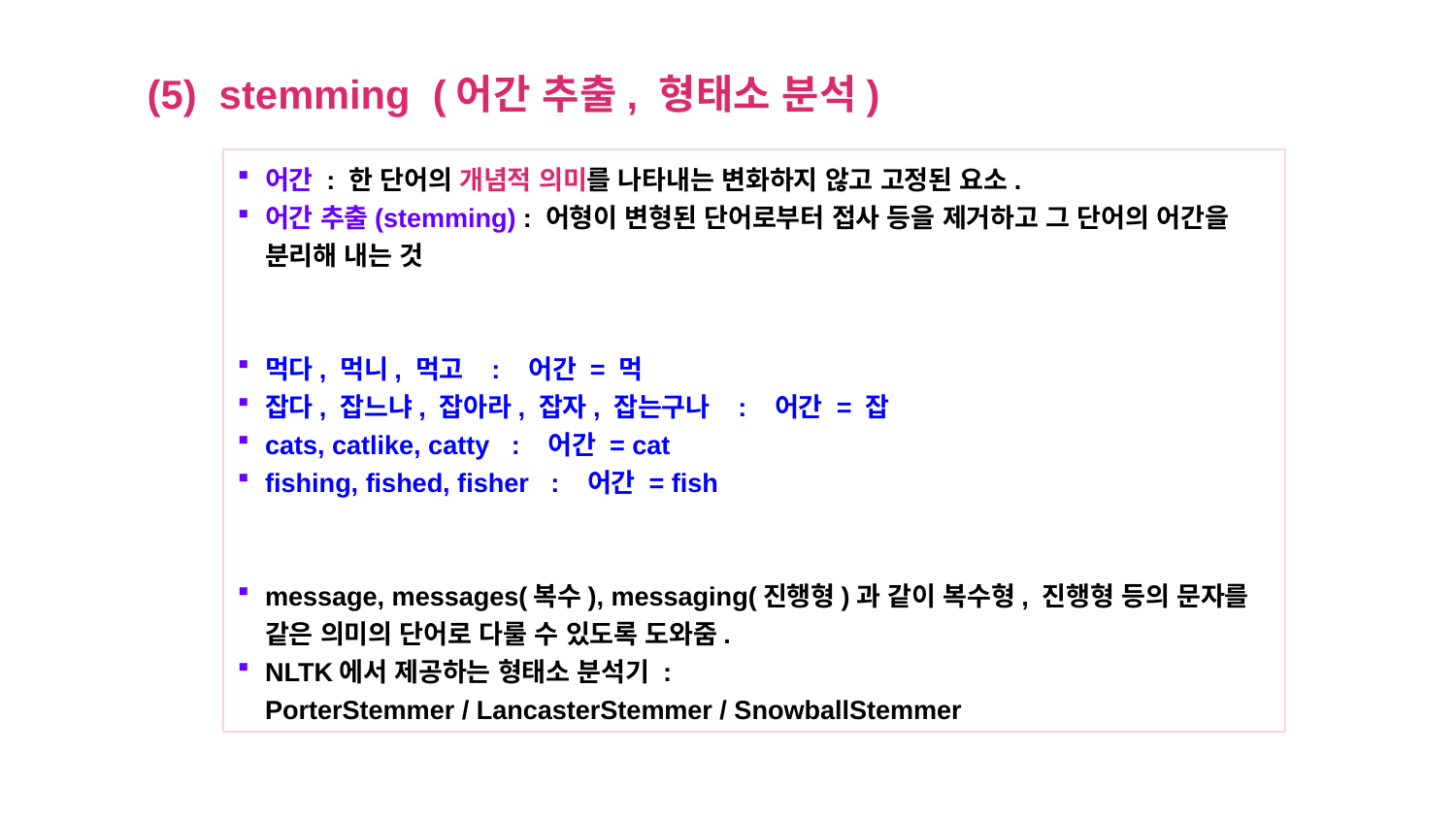

(5)  stemming  (어간 추출, 형태소 분석)

어간 : 한 단어의 개념적 의미를 나타내는 변화하지 않고 고정된 요소.
어간 추출(stemming) : 어형이 변형된 단어로부터 접사 등을 제거하고 그 단어의 어간을 분리해 내는 것

먹다, 먹니, 먹고   :   어간 = 먹
잡다, 잡느냐, 잡아라, 잡자, 잡는구나   :   어간 = 잡
cats, catlike, catty   :   어간 = cat
fishing, fished, fisher   :   어간 = fish

message, messages(복수), messaging(진행형)과 같이 복수형, 진행형 등의 문자를 같은 의미의 단어로 다룰 수 있도록 도와줌.
NLTK에서 제공하는 형태소 분석기 :
PorterStemmer / LancasterStemmer / SnowballStemmer